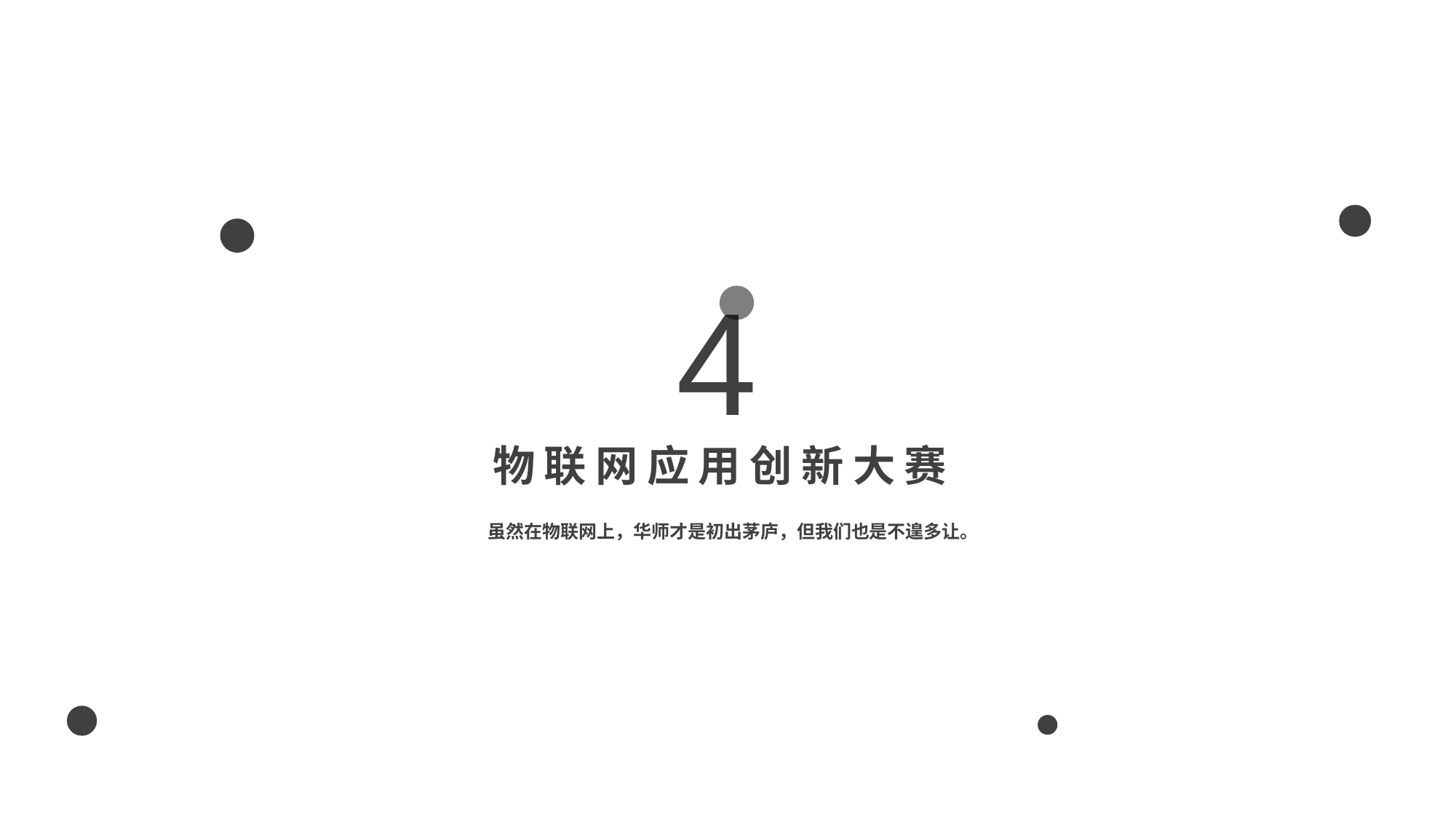

4

物联网应用创新大赛
虽然在物联网上，华师才是初出茅庐，但我们也是不遑多让。